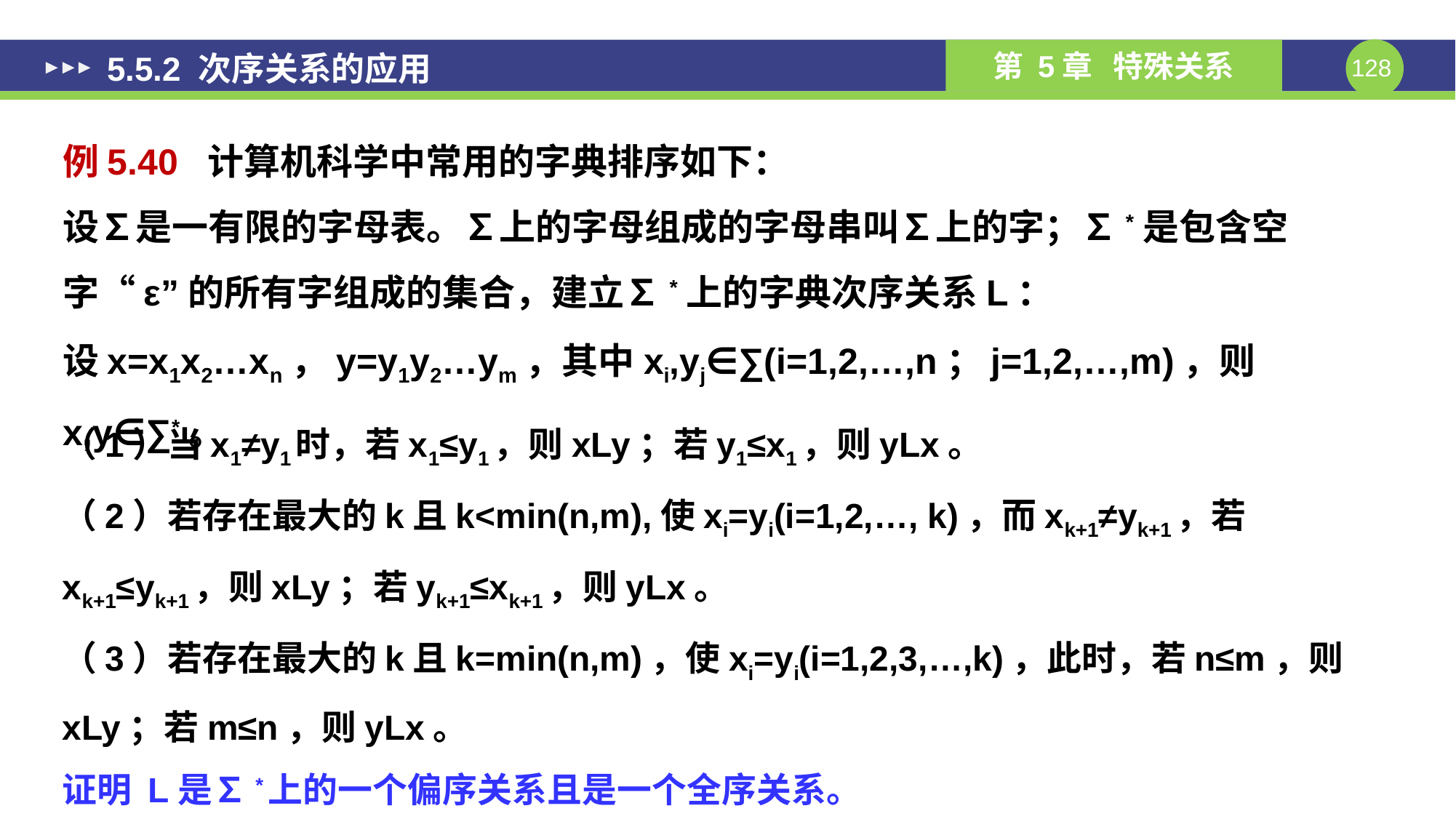

# 5.5.2 次序关系的应用
例5.40  计算机科学中常用的字典排序如下：
设∑是一有限的字母表。∑上的字母组成的字母串叫∑上的字；∑*是包含空字“ε”的所有字组成的集合，建立∑*上的字典次序关系L：
设x=x1x2…xn，y=y1y2…ym，其中xi,yj∈∑(i=1,2,…,n；j=1,2,…,m)，则x,y∈∑*。
（1）当x1≠y1时，若x1≤y1，则xLy；若y1≤x1，则yLx。
（2）若存在最大的k且k<min(n,m),使xi=yi(i=1,2,…, k)，而xk+1≠yk+1，若xk+1≤yk+1，则xLy；若yk+1≤xk+1，则yLx。
（3）若存在最大的k且k=min(n,m)，使xi=yi(i=1,2,3,…,k)，此时，若n≤m，则xLy；若m≤n，则yLx。
证明 L是∑*上的一个偏序关系且是一个全序关系。